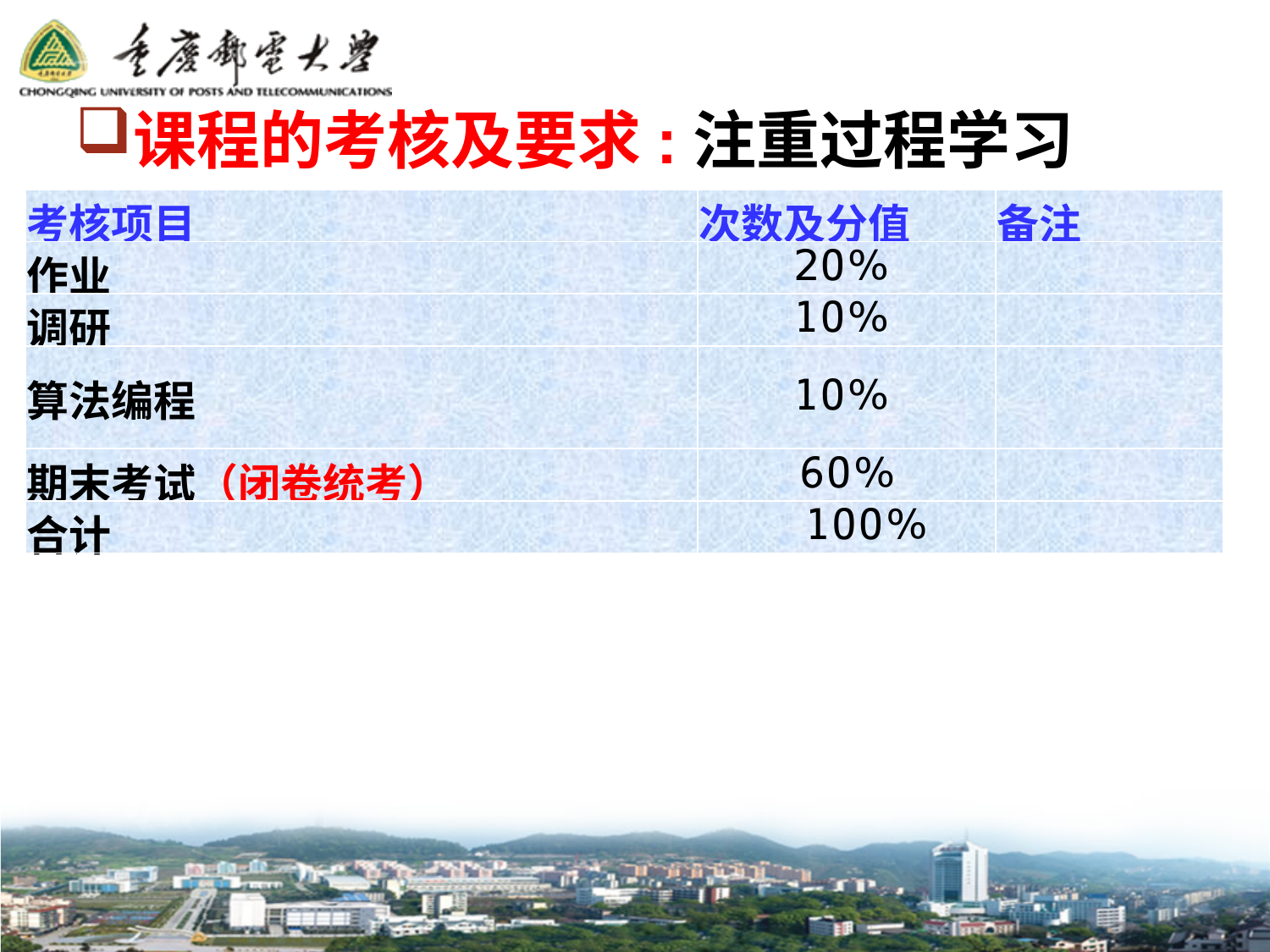

课程的考核及要求:注重过程学习
| 考核项目 | 次数及分值 | 备注 |
| --- | --- | --- |
| 作业 | 20% |  |
| 调研 | 10% |  |
| 算法编程 | 10% |  |
| 期末考试（闭卷统考） | 60% |  |
| 合计 | 100% |  |